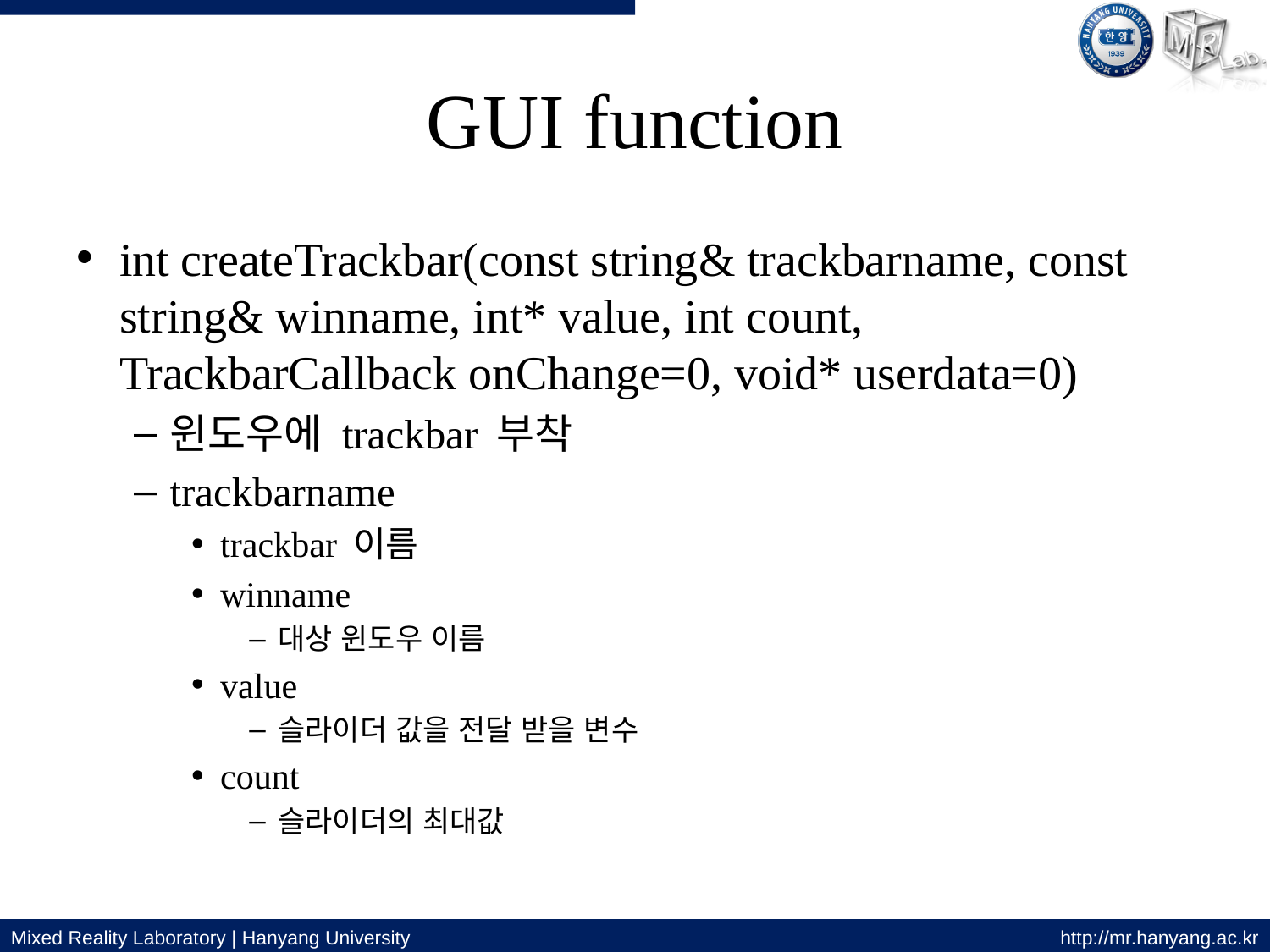

# GUI function
int createTrackbar(const string& trackbarname, const string& winname, int* value, int count, TrackbarCallback onChange=0, void* userdata=0)
윈도우에 trackbar 부착
trackbarname
trackbar 이름
winname
대상 윈도우 이름
value
슬라이더 값을 전달 받을 변수
count
슬라이더의 최대값